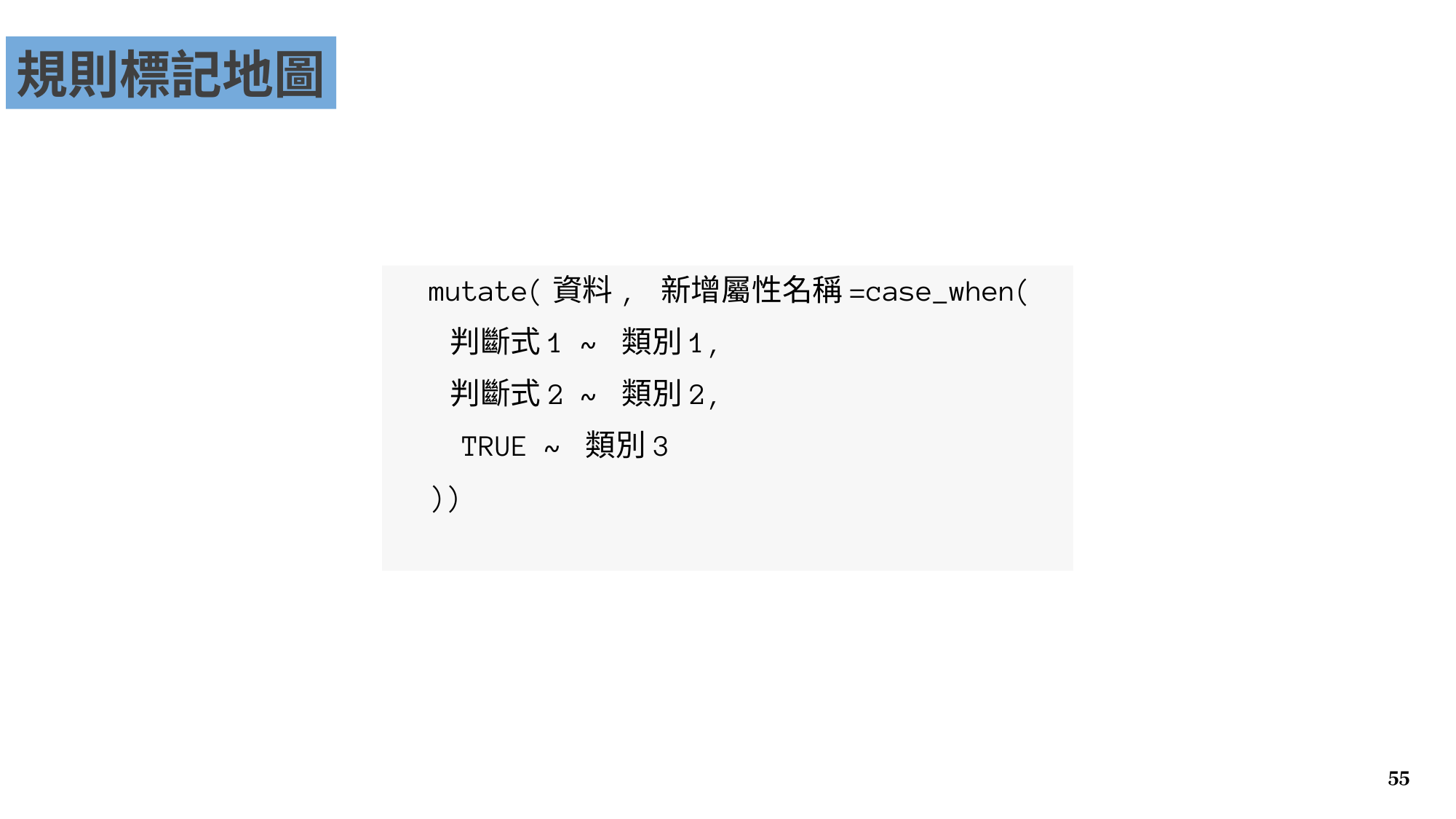

規則標記地圖
mutate(資料, 新增屬性名稱=case_when(
  判斷式1 ~ 類別1,
  判斷式2 ~ 類別2,
  TRUE ~ 類別3
))

55